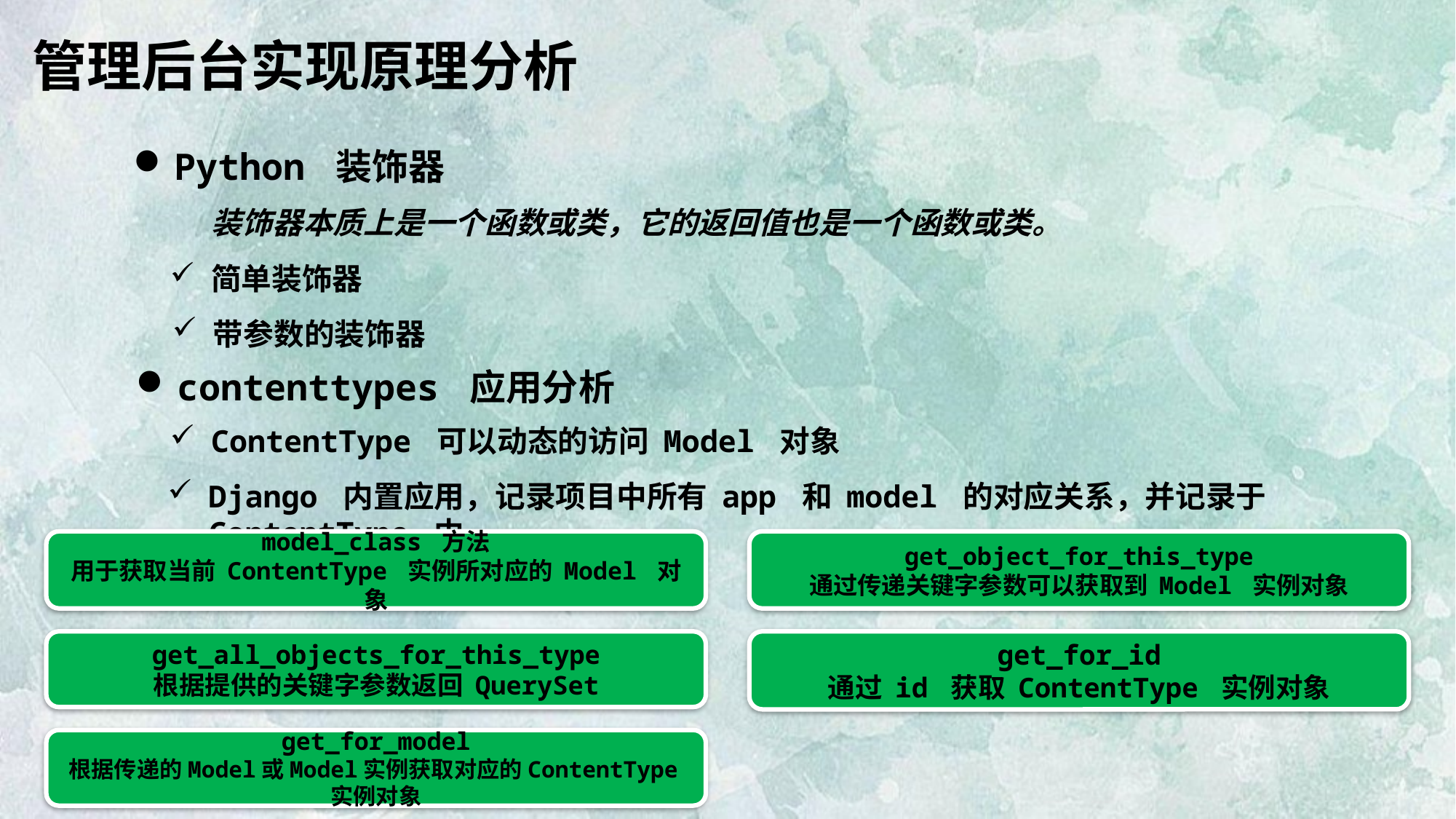

管理后台实现原理分析
Python 装饰器
装饰器本质上是一个函数或类，它的返回值也是一个函数或类。
简单装饰器
带参数的装饰器
contenttypes 应用分析
ContentType 可以动态的访问 Model 对象
Django 内置应用，记录项目中所有 app 和 model 的对应关系，并记录于 ContentType 中
model_class 方法
用于获取当前 ContentType 实例所对应的 Model 对 象
get_object_for_this_type
通过传递关键字参数可以获取到 Model 实例对象
get_all_objects_for_this_type
根据提供的关键字参数返回 QuerySet
get_for_id
通过 id 获取 ContentType 实例对象
get_for_model
根据传递的Model或Model实例获取对应的ContentType实例对象